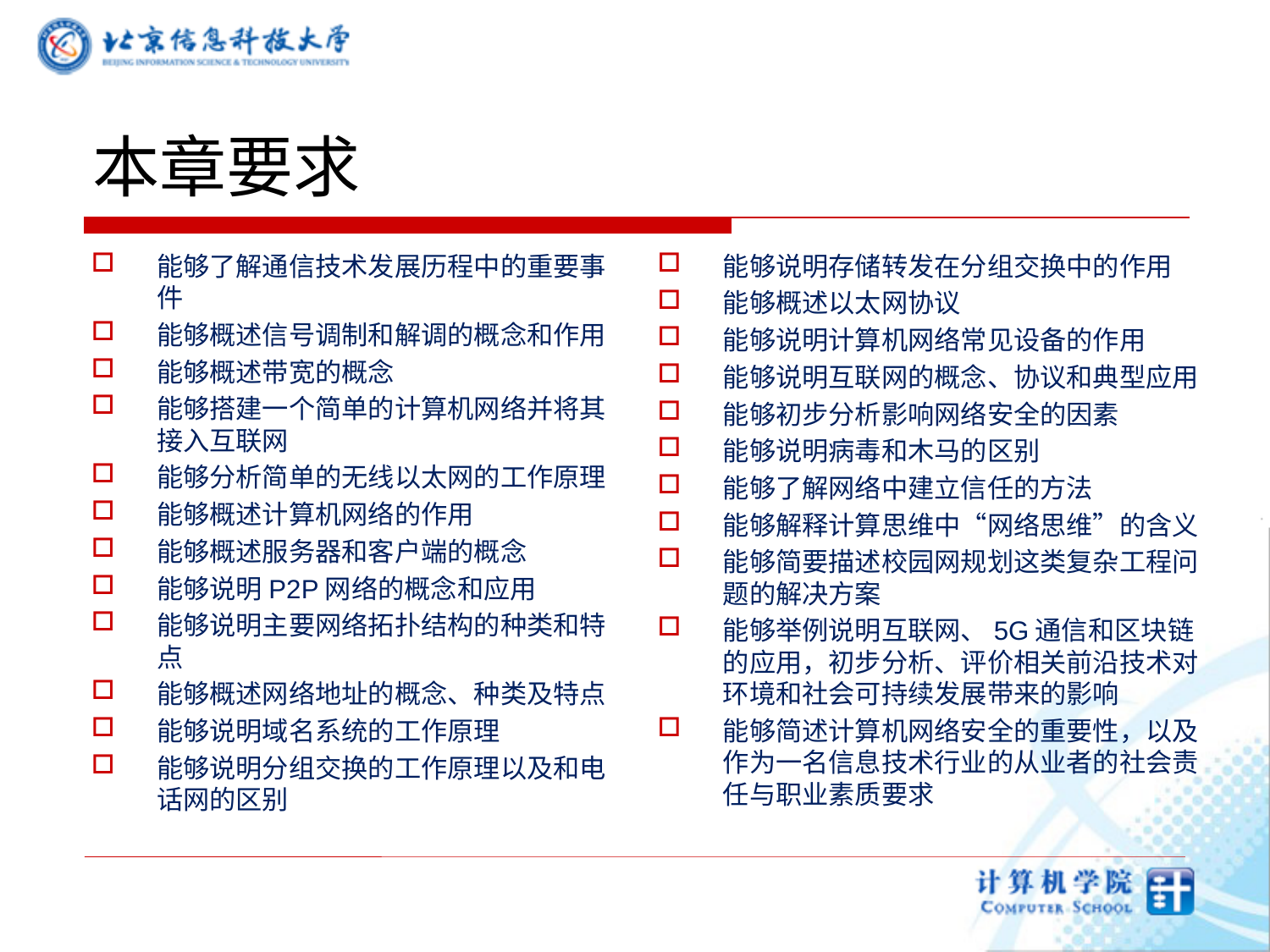

# 本章要求
能够了解通信技术发展历程中的重要事件
能够概述信号调制和解调的概念和作用
能够概述带宽的概念
能够搭建一个简单的计算机网络并将其接入互联网
能够分析简单的无线以太网的工作原理
能够概述计算机网络的作用
能够概述服务器和客户端的概念
能够说明P2P网络的概念和应用
能够说明主要网络拓扑结构的种类和特点
能够概述网络地址的概念、种类及特点
能够说明域名系统的工作原理
能够说明分组交换的工作原理以及和电话网的区别

能够说明存储转发在分组交换中的作用
能够概述以太网协议
能够说明计算机网络常见设备的作用
能够说明互联网的概念、协议和典型应用
能够初步分析影响网络安全的因素
能够说明病毒和木马的区别
能够了解网络中建立信任的方法
能够解释计算思维中“网络思维”的含义
能够简要描述校园网规划这类复杂工程问题的解决方案
能够举例说明互联网、5G通信和区块链的应用，初步分析、评价相关前沿技术对环境和社会可持续发展带来的影响
能够简述计算机网络安全的重要性，以及作为一名信息技术行业的从业者的社会责任与职业素质要求